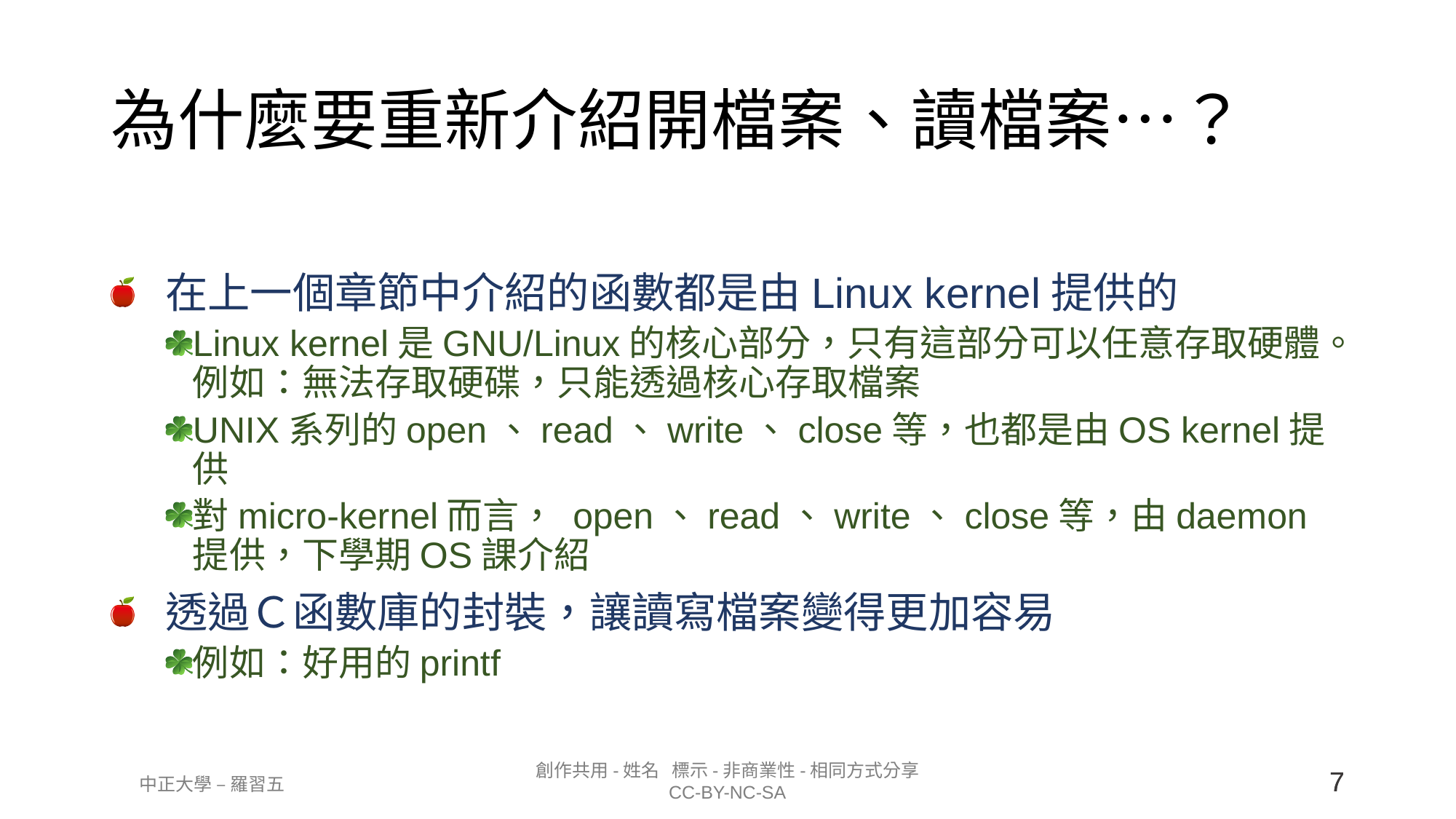

# 為什麼要重新介紹開檔案、讀檔案…？
在上一個章節中介紹的函數都是由Linux kernel提供的
Linux kernel是GNU/Linux的核心部分，只有這部分可以任意存取硬體。例如：無法存取硬碟，只能透過核心存取檔案
UNIX系列的open、read、write、close等，也都是由OS kernel提供
對micro-kernel而言， open、read、write、close等，由daemon提供，下學期OS課介紹
透過Ｃ函數庫的封裝，讓讀寫檔案變得更加容易
例如：好用的printf